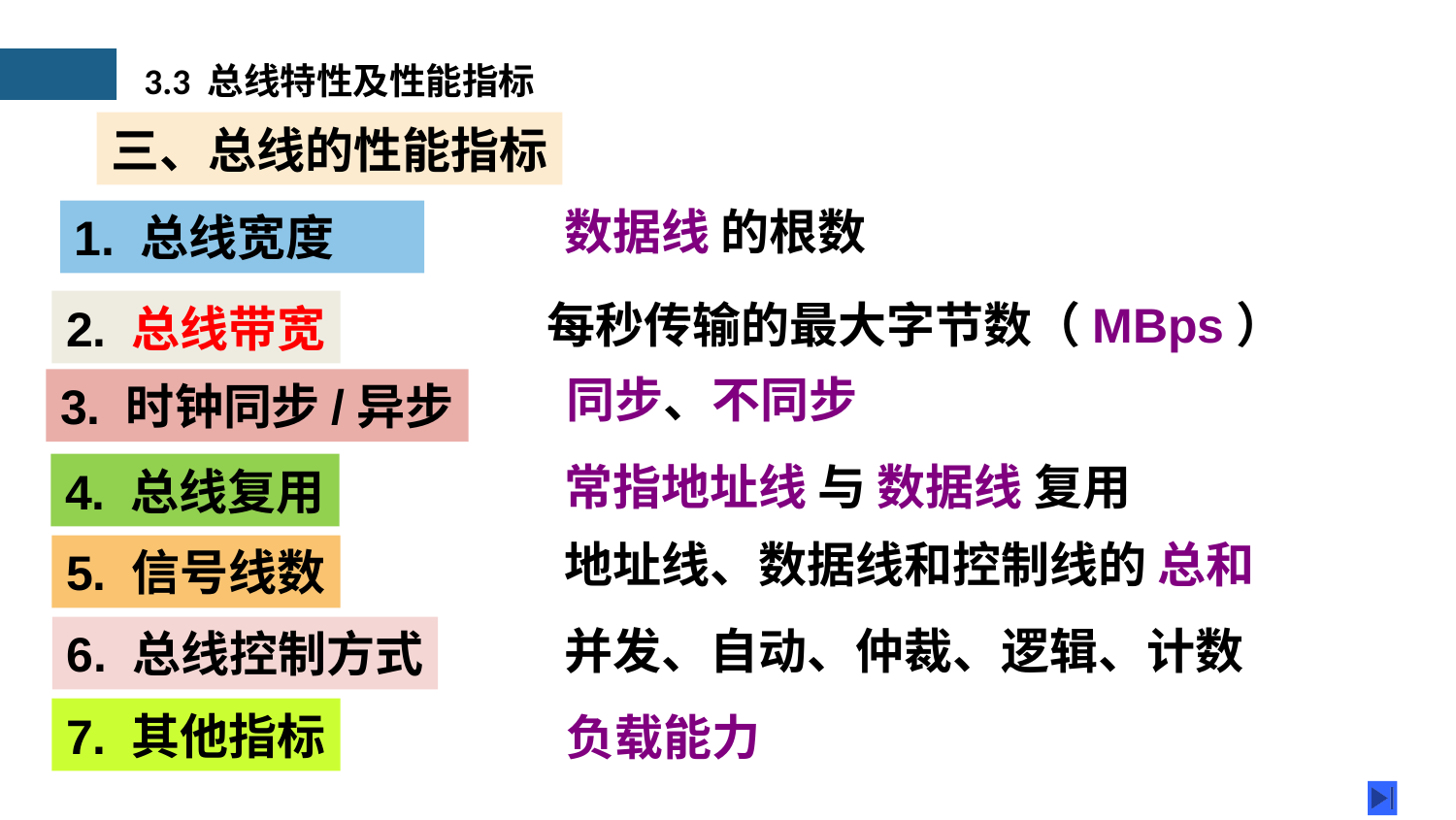

3.3 总线特性及性能指标
三、总线的性能指标
数据线 的根数
1. 总线宽度
2. 总线带宽
3. 时钟同步/异步
4. 总线复用
5. 信号线数
6. 总线控制方式
7. 其他指标
每秒传输的最大字节数（MBps）
同步、不同步
常指地址线 与 数据线 复用
地址线、数据线和控制线的 总和
并发、自动、仲裁、逻辑、计数
负载能力